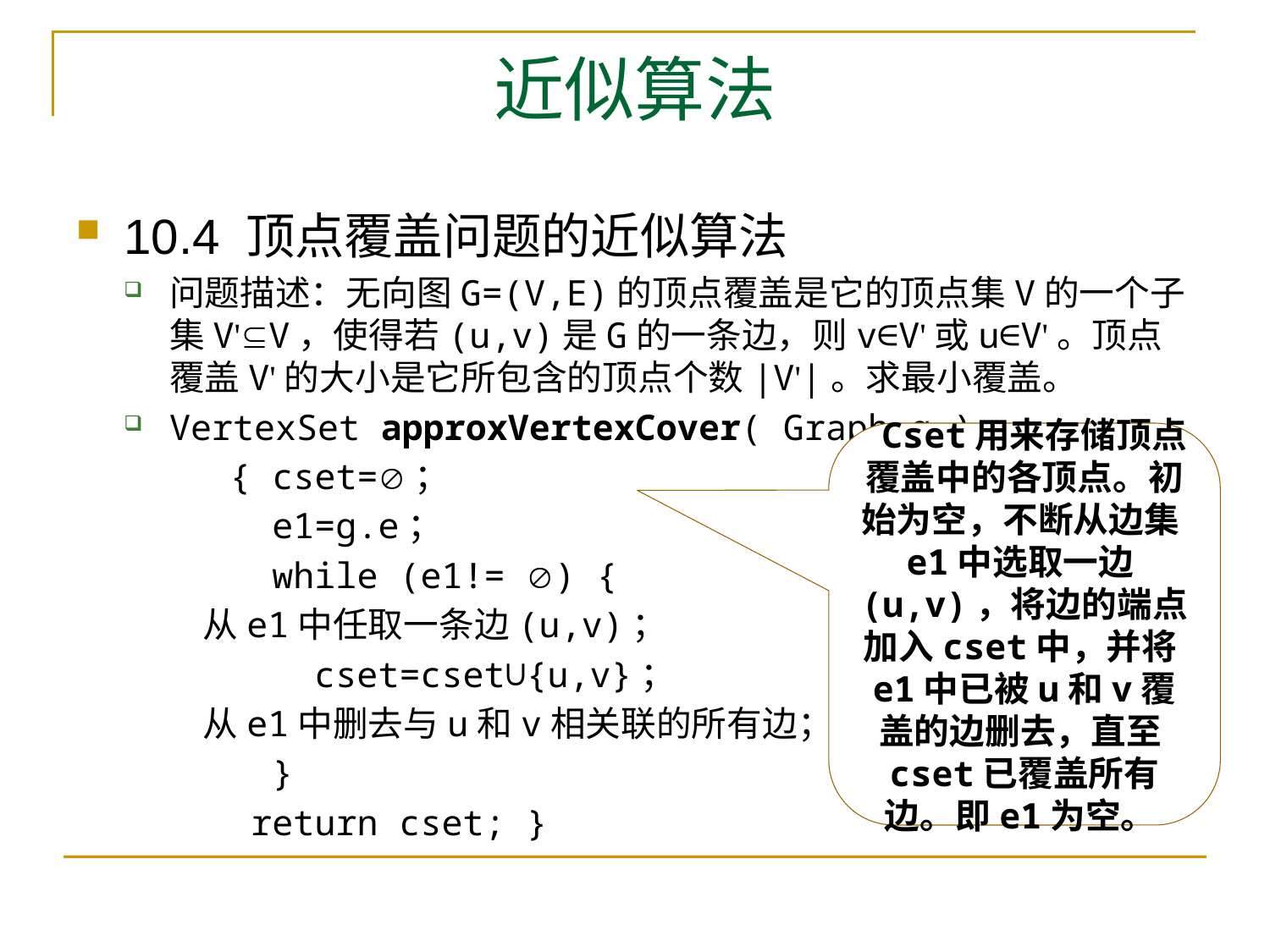

# 近似算法
10.4 顶点覆盖问题的近似算法
问题描述：无向图G=(V,E)的顶点覆盖是它的顶点集V的一个子集V'⊆V，使得若(u,v)是G的一条边，则v∈V'或u∈V'。顶点覆盖V'的大小是它所包含的顶点个数|V'|。求最小覆盖。
VertexSet approxVertexCover( Graph g )
     { cset=∅；
       e1=g.e；
       while (e1!= ∅) {
         从e1中任取一条边(u,v)；
         cset=cset∪{u,v}；
         从e1中删去与u和v相关联的所有边；
       }
      return cset; }
  Cset用来存储顶点覆盖中的各顶点。初始为空，不断从边集e1中选取一边(u,v)，将边的端点加入cset中，并将e1中已被u和v覆盖的边删去，直至cset已覆盖所有边。即e1为空。